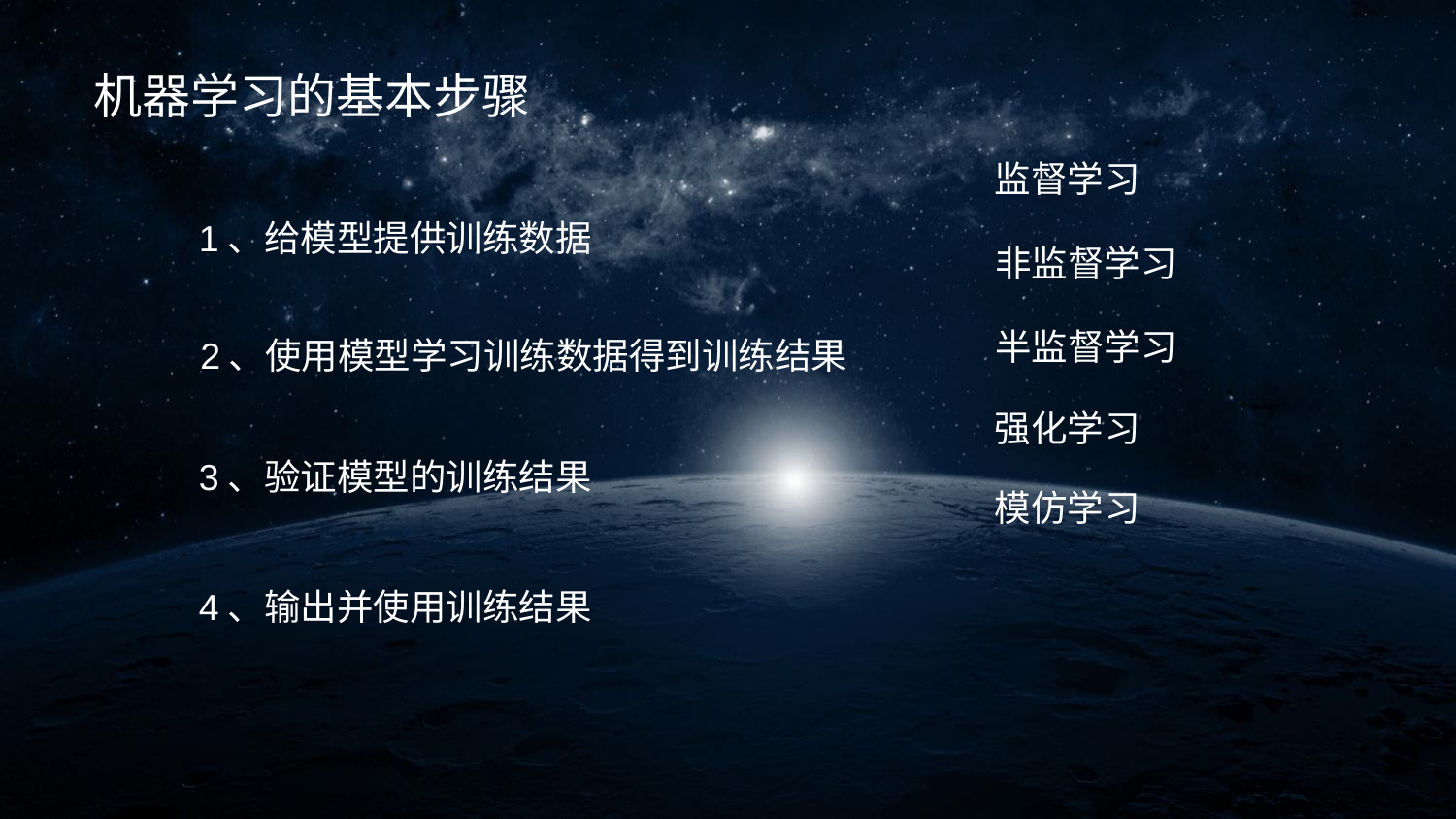

机器学习的基本步骤
监督学习
1、给模型提供训练数据
非监督学习
半监督学习
2、使用模型学习训练数据得到训练结果
强化学习
3、验证模型的训练结果
模仿学习
4、输出并使用训练结果